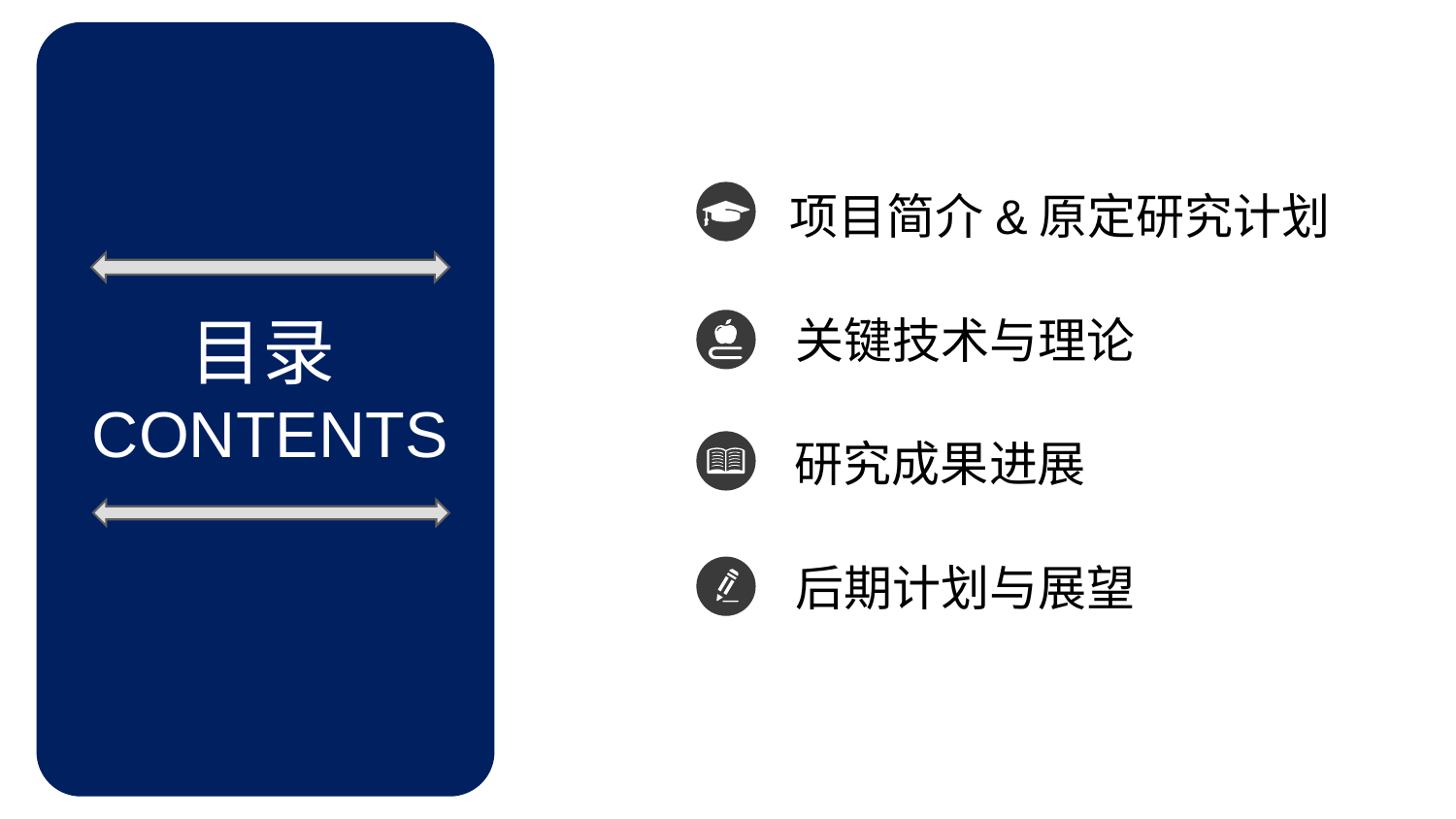

项目简介&原定研究计划

目录
CONTENTS
关键技术与理论

研究成果进展

后期计划与展望